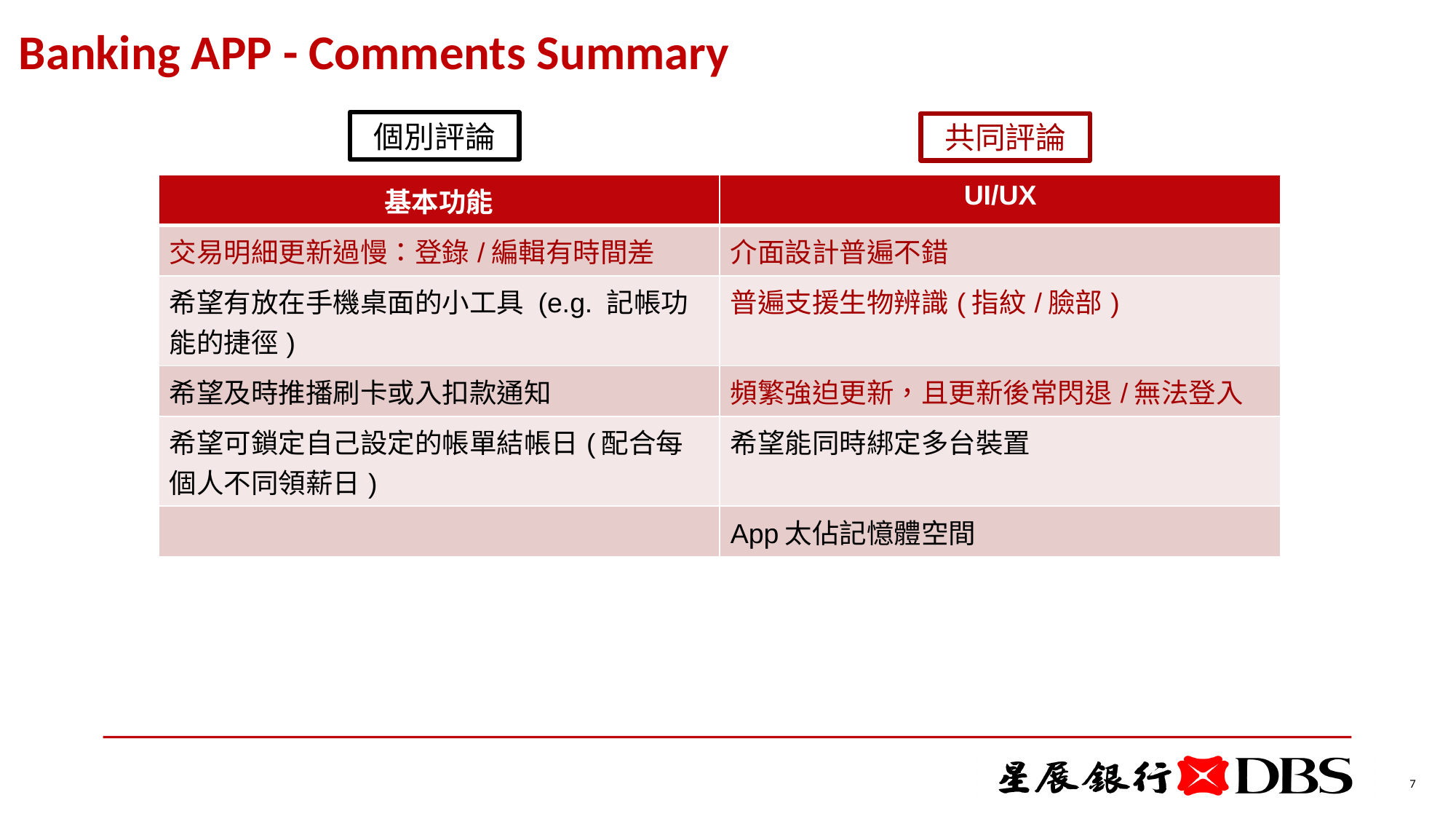

# Banking APP - Comments Summary
個別評論
共同評論
| 基本功能 | UI/UX |
| --- | --- |
| 交易明細更新過慢：登錄/編輯有時間差 | 介面設計普遍不錯 |
| 希望有放在手機桌面的小工具 (e.g. 記帳功能的捷徑) | 普遍支援生物辨識(指紋/臉部) |
| 希望及時推播刷卡或入扣款通知 | 頻繁強迫更新，且更新後常閃退/無法登入 |
| 希望可鎖定自己設定的帳單結帳日(配合每個人不同領薪日) | 希望能同時綁定多台裝置 |
|  | App太佔記憶體空間 |
7